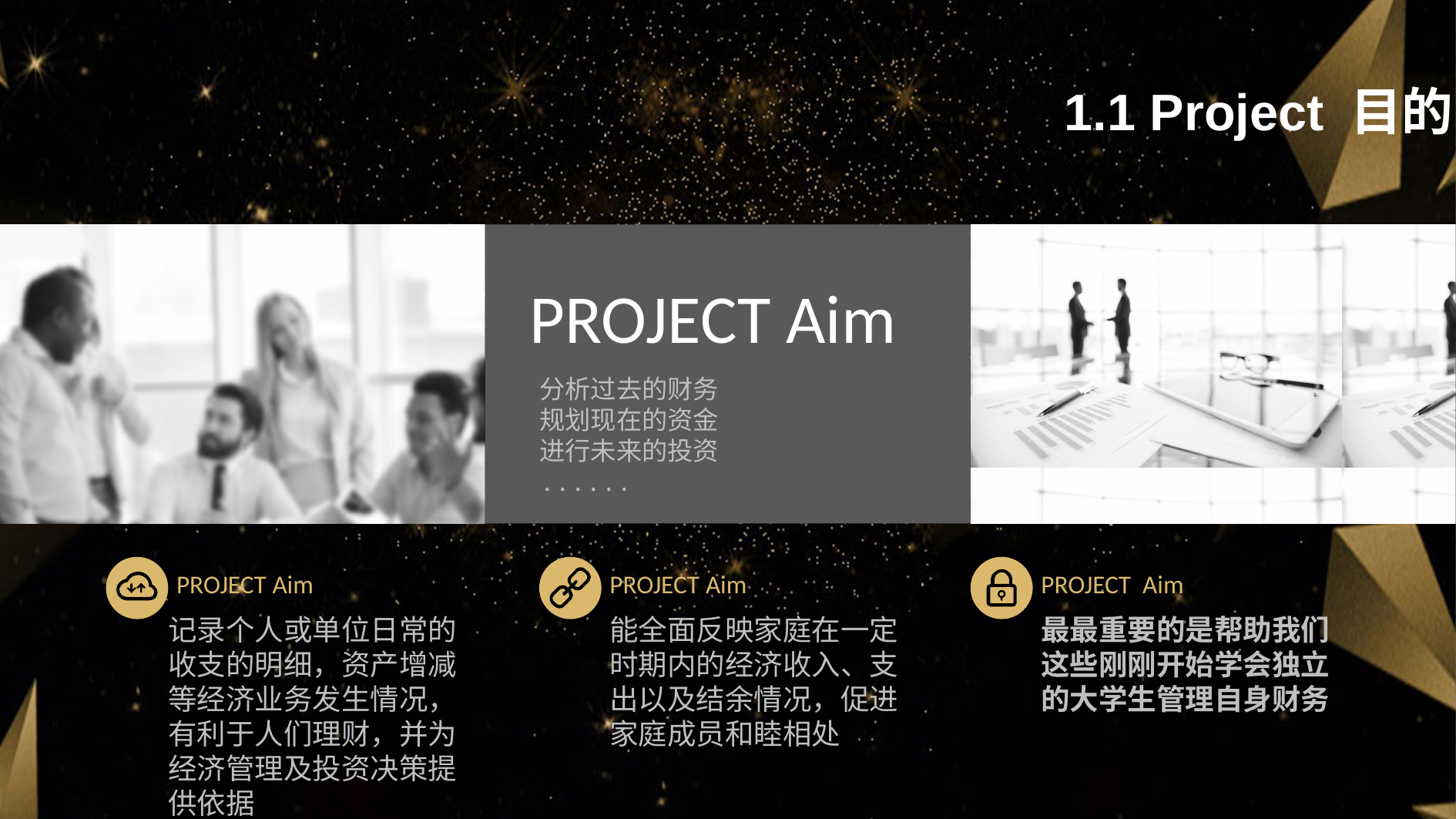

1.1 Project 目的

PROJECT Aim
分析过去的财务
规划现在的资金
进行未来的投资
......

PROJECT Aim
PROJECT Aim
PROJECT  Aim

记录个人或单位日常的收支的明细，资产增减等经济业务发生情况，有利于人们理财，并为经济管理及投资决策提供依据

能全面反映家庭在一定时期内的经济收入、支出以及结余情况，促进家庭成员和睦相处
最最重要的是帮助我们这些刚刚开始学会独立的大学生管理自身财务